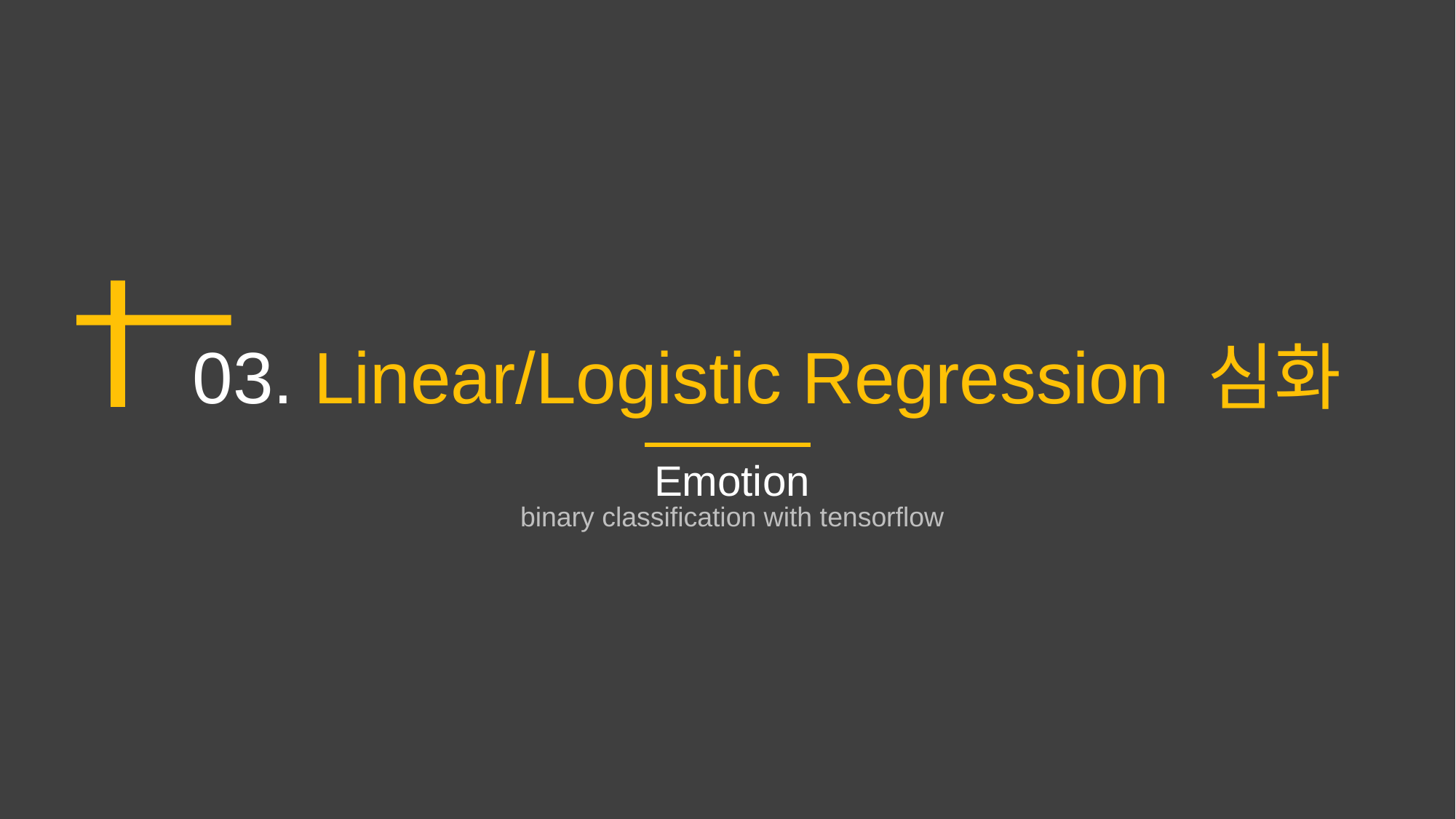

03. Linear/Logistic Regression 심화

Emotion
binary classification with tensorflow